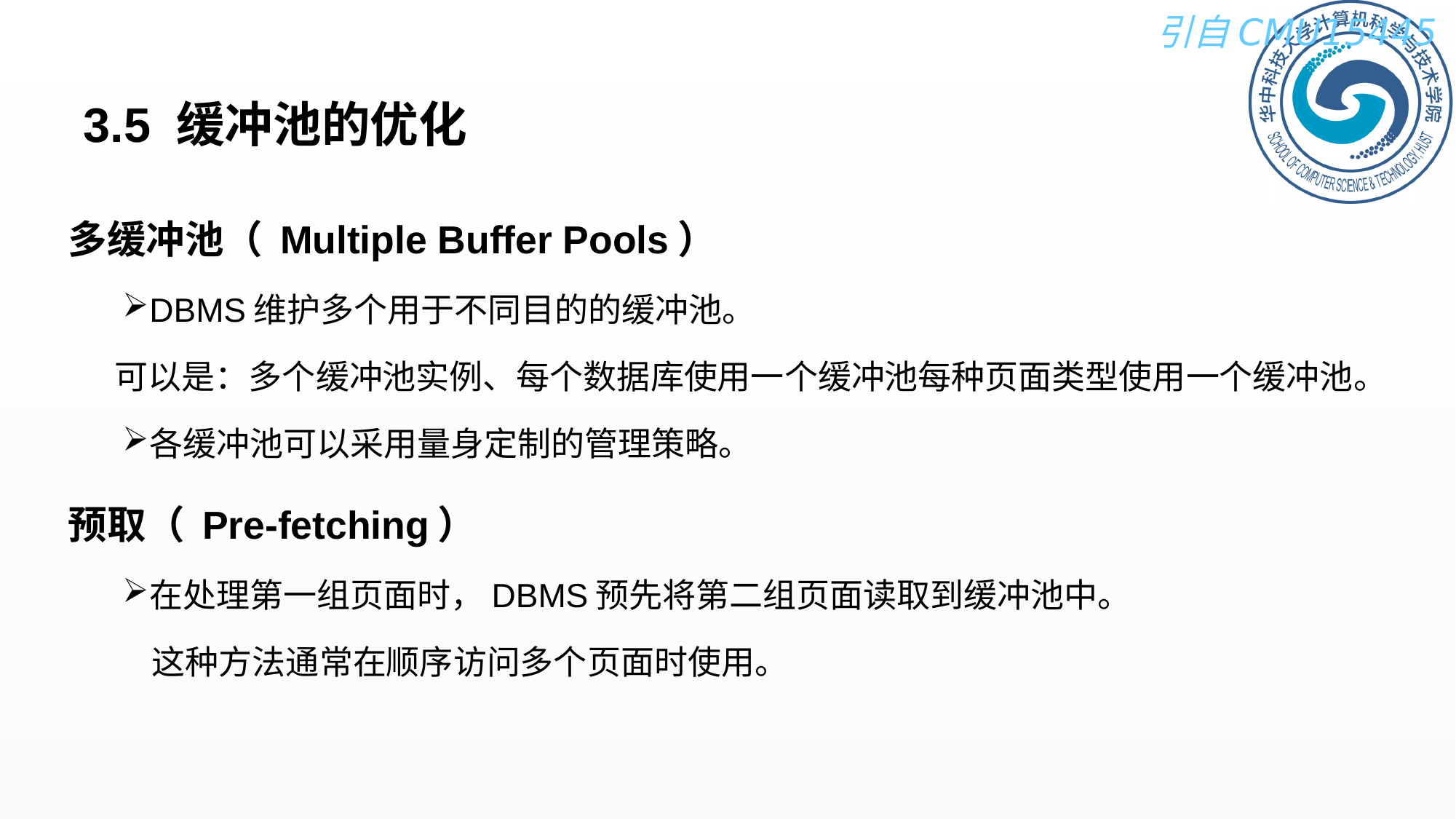

# 3.5 缓冲池的优化
多缓冲池（ Multiple Buffer Pools）
DBMS维护多个用于不同目的的缓冲池。
可以是：多个缓冲池实例、每个数据库使用一个缓冲池每种页面类型使用一个缓冲池。
各缓冲池可以采用量身定制的管理策略。
预取（ Pre-fetching）
在处理第一组页面时，DBMS预先将第二组页面读取到缓冲池中。
    这种方法通常在顺序访问多个页面时使用。
107